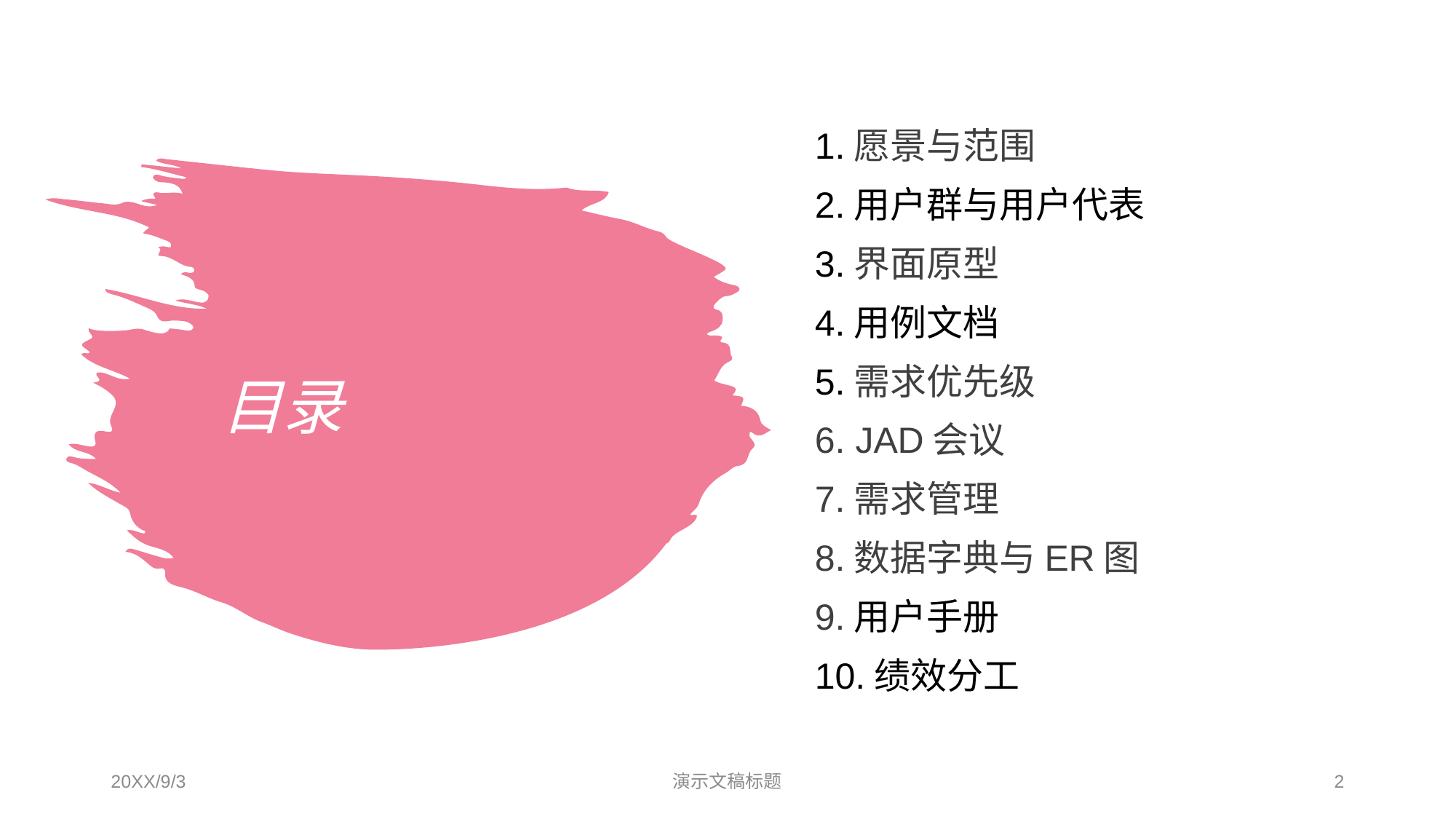

1.愿景与范围
2.用户群与用户代表
3.界面原型
4.用例文档
5.需求优先级
6. JAD会议
7.需求管理
8.数据字典与ER图
9.用户手册
10.绩效分工
# 目录
20XX/9/3
演示文稿标题
2